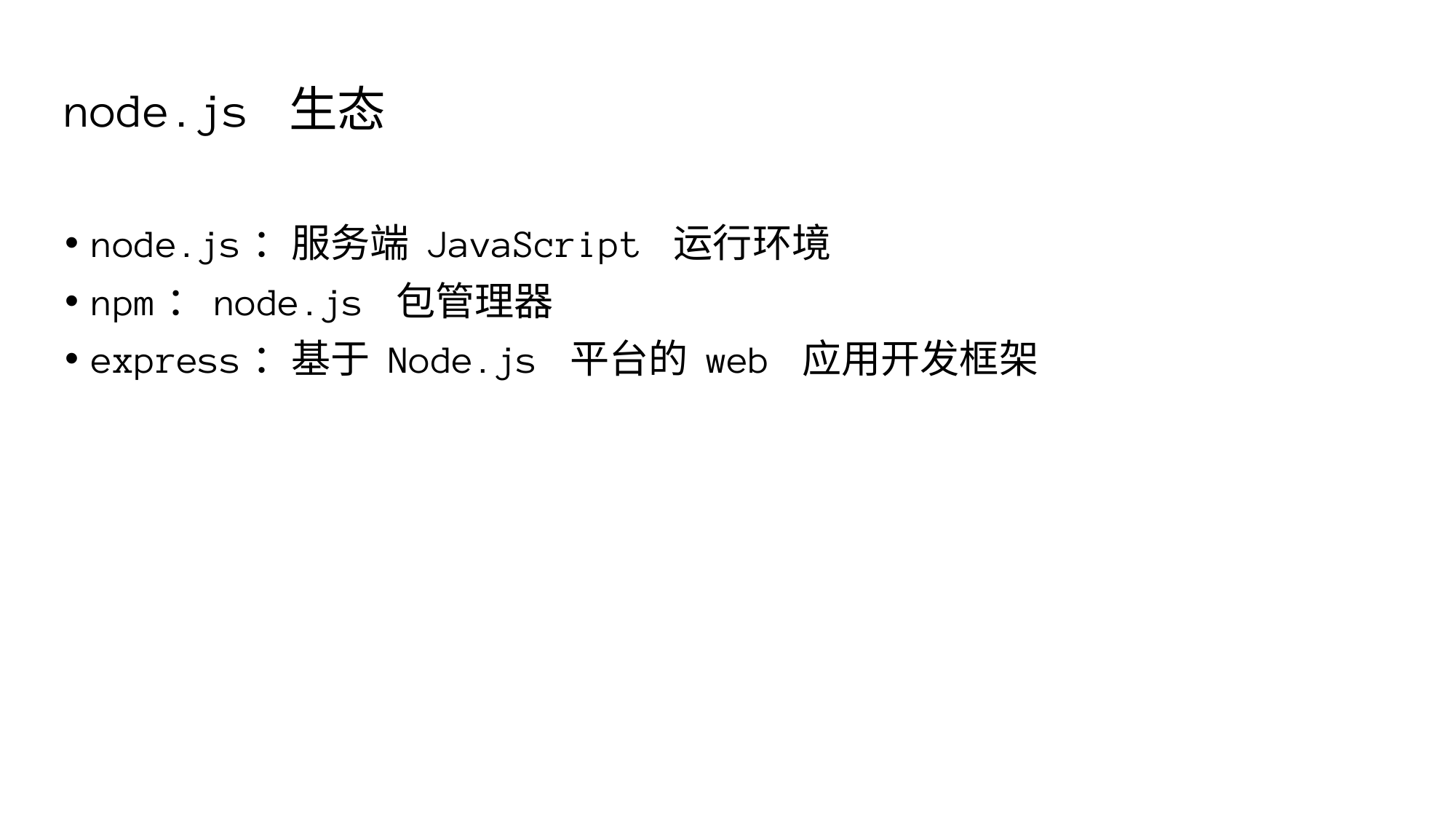

# node.js 生态
node.js：服务端 JavaScript 运行环境
npm：node.js 包管理器
express：基于 Node.js 平台的 web 应用开发框架